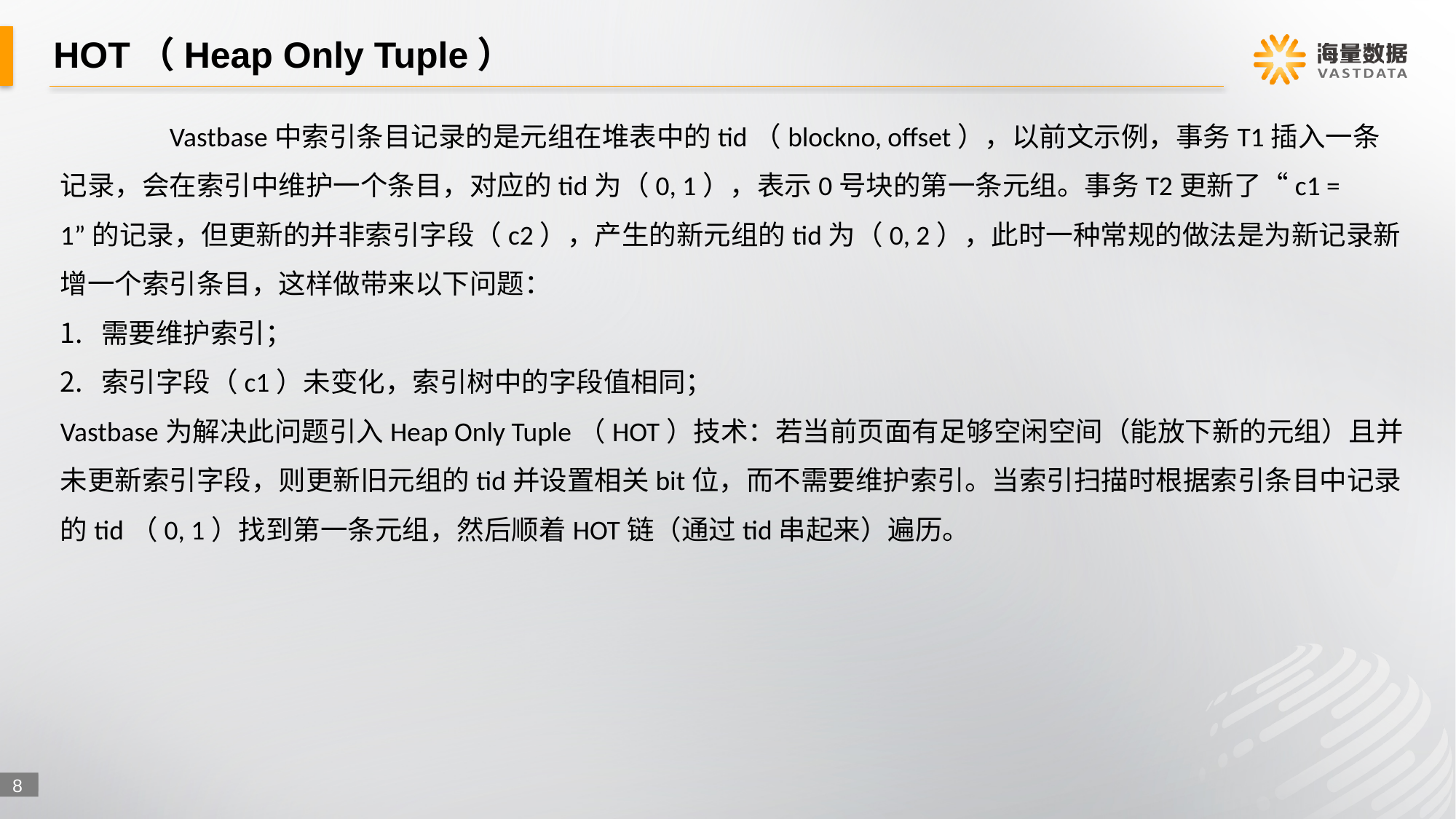

# HOT（Heap Only Tuple）
	Vastbase中索引条目记录的是元组在堆表中的tid（blockno, offset），以前文示例，事务T1插入一条记录，会在索引中维护一个条目，对应的tid为（0, 1），表示0号块的第一条元组。事务T2更新了“c1 = 1”的记录，但更新的并非索引字段（c2），产生的新元组的tid为（0, 2），此时一种常规的做法是为新记录新增一个索引条目，这样做带来以下问题：
需要维护索引；
索引字段（c1）未变化，索引树中的字段值相同；
Vastbase为解决此问题引入Heap Only Tuple（HOT）技术：若当前页面有足够空闲空间（能放下新的元组）且并未更新索引字段，则更新旧元组的tid并设置相关bit位，而不需要维护索引。当索引扫描时根据索引条目中记录的tid（0, 1）找到第一条元组，然后顺着HOT链（通过tid串起来）遍历。